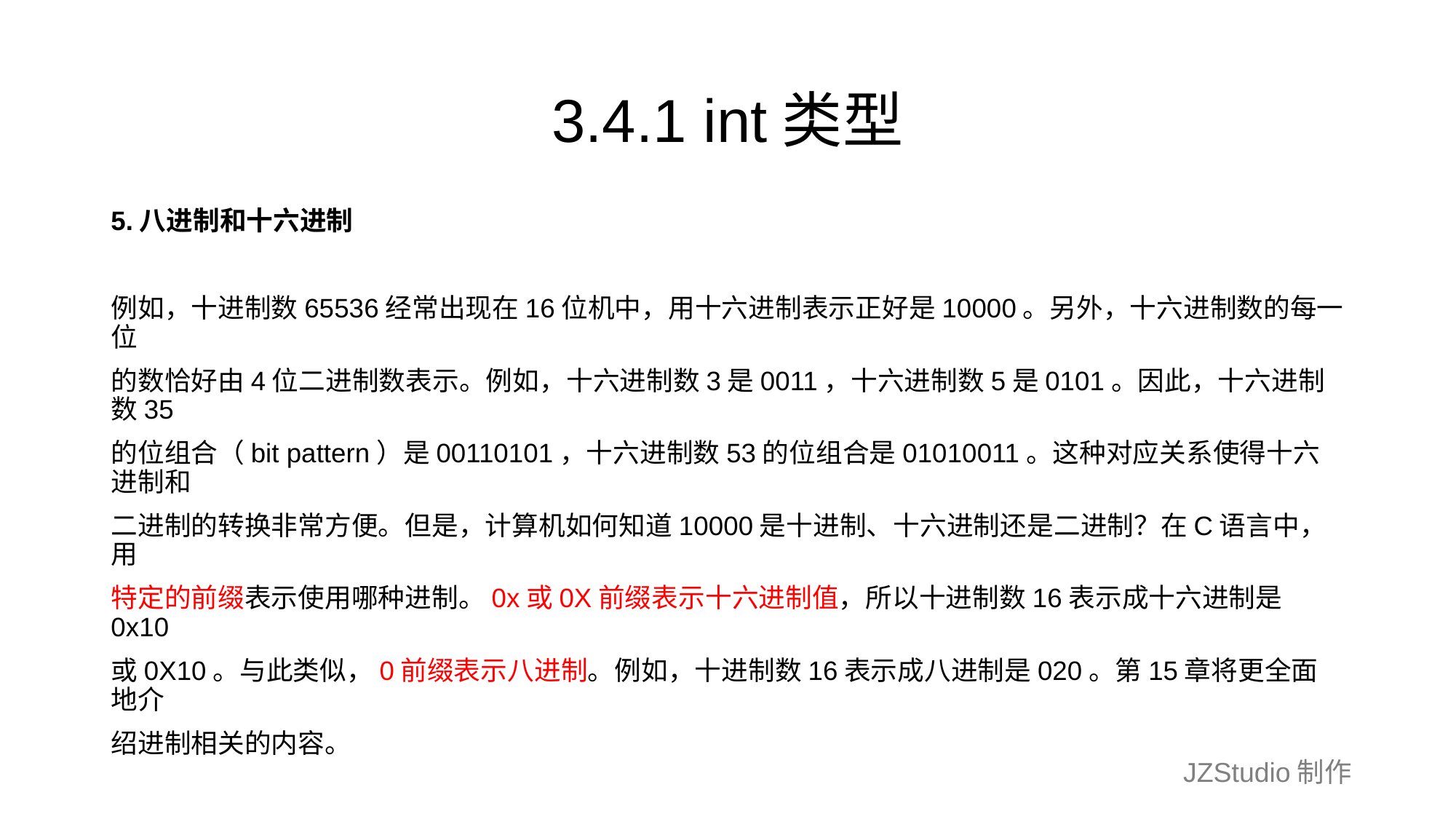

# 3.4.1 int类型
5.八进制和十六进制

例如，十进制数65536经常出现在16位机中，用十六进制表示正好是10000。另外，十六进制数的每一位
的数恰好由4位二进制数表示。例如，十六进制数3是0011，十六进制数5是0101。因此，十六进制数35
的位组合（bit pattern）是00110101，十六进制数53的位组合是01010011。这种对应关系使得十六进制和
二进制的转换非常方便。但是，计算机如何知道10000是十进制、十六进制还是二进制？在C语言中，用
特定的前缀表示使用哪种进制。0x或0X前缀表示十六进制值，所以十进制数16表示成十六进制是0x10
或0X10。与此类似，0前缀表示八进制。例如，十进制数16表示成八进制是020。第15章将更全面地介
绍进制相关的内容。